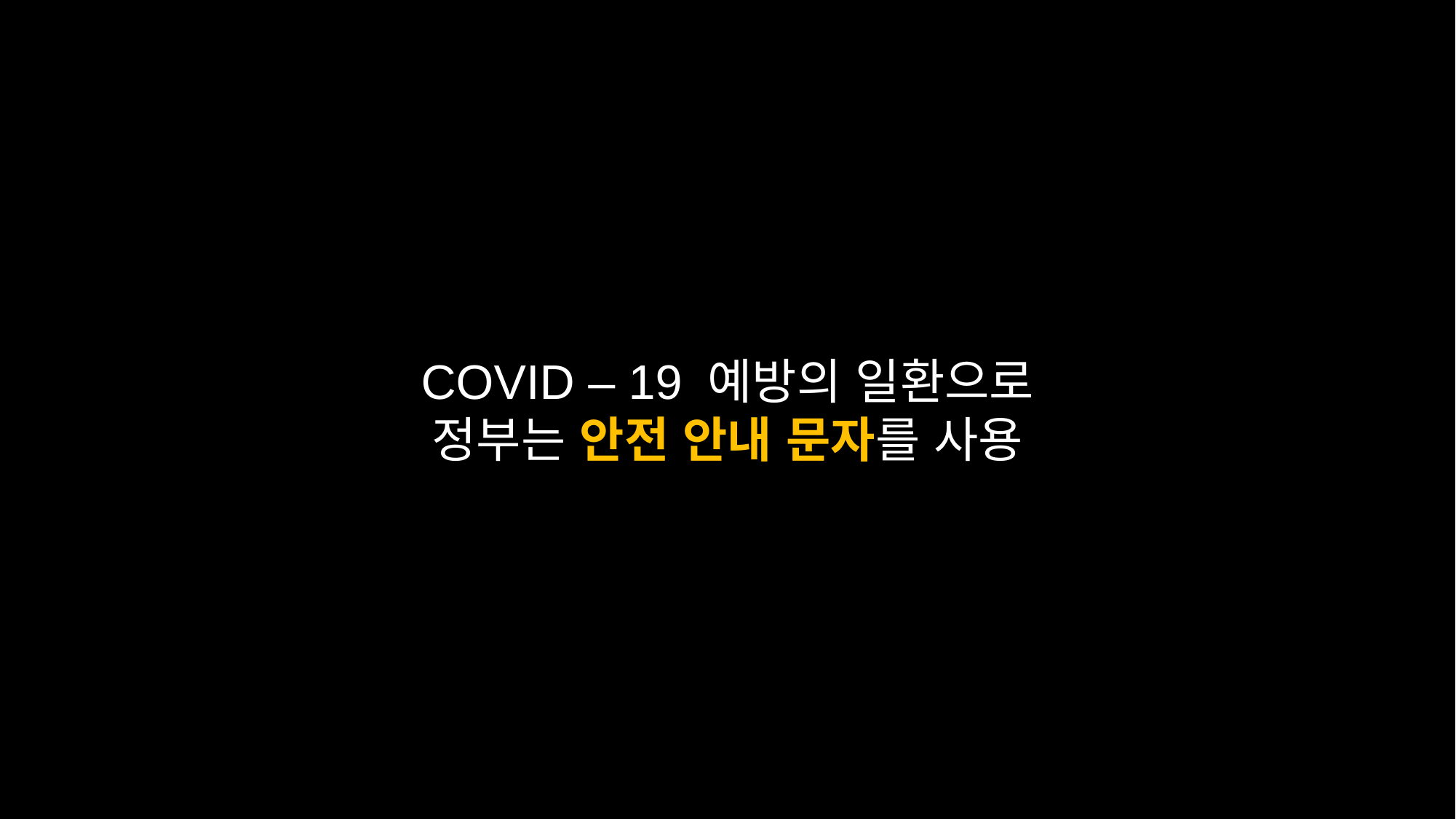

COVID – 19 예방의 일환으로
정부는 안전 안내 문자를 사용